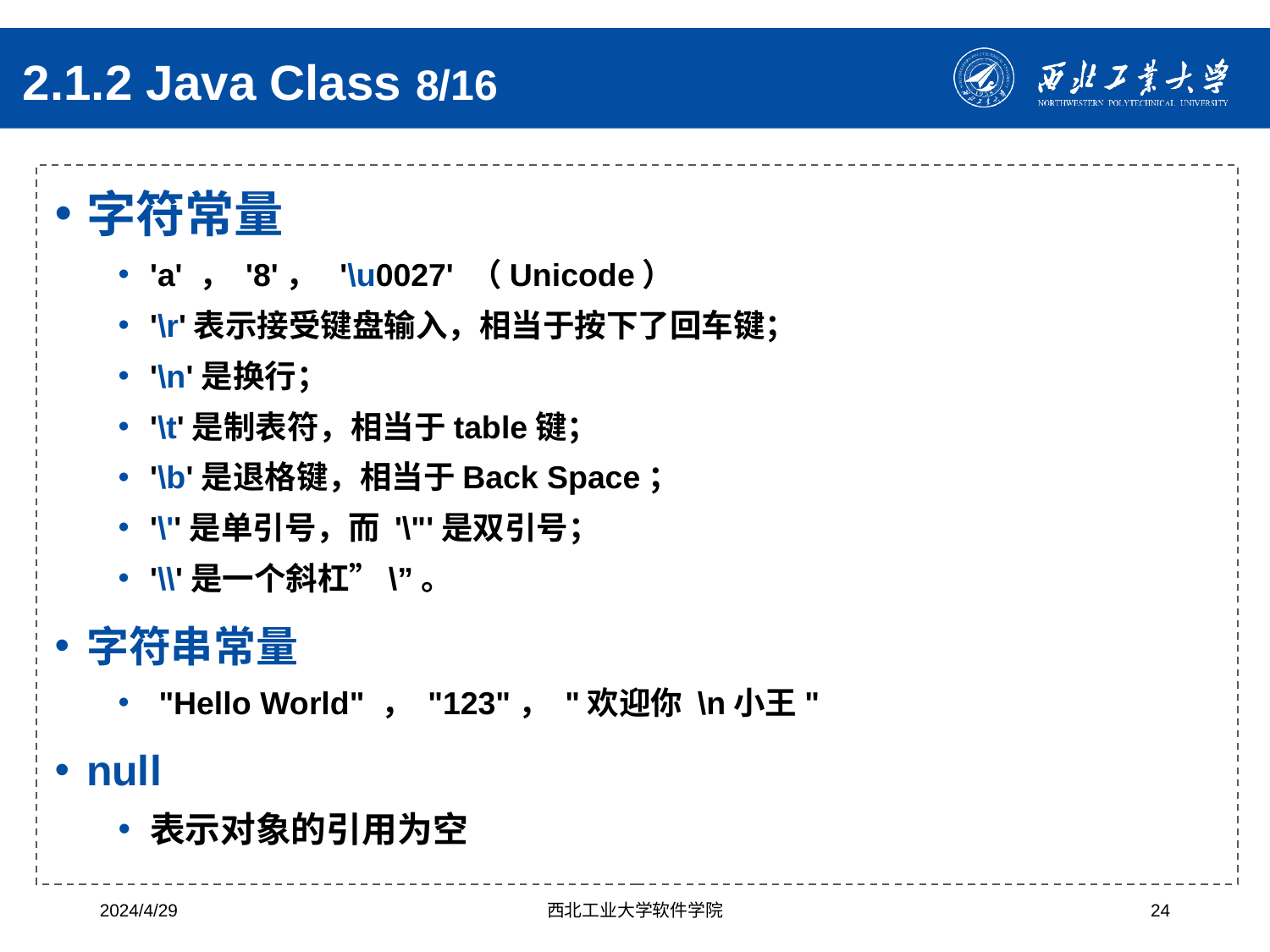

# 2.1.2 Java Class 8/16
字符常量
'a' ， '8'，  '\u0027' （Unicode）
'\r'表示接受键盘输入，相当于按下了回车键；
'\n'是换行；
'\t'是制表符，相当于table键；
'\b'是退格键，相当于Back Space；
'\''是单引号，而 '\"'是双引号；
'\\'是一个斜杠”\”。
字符串常量
 "Hello World" ， "123"， "欢迎你 \n小王"
null
表示对象的引用为空

2024/4/29
西北工业大学软件学院
24